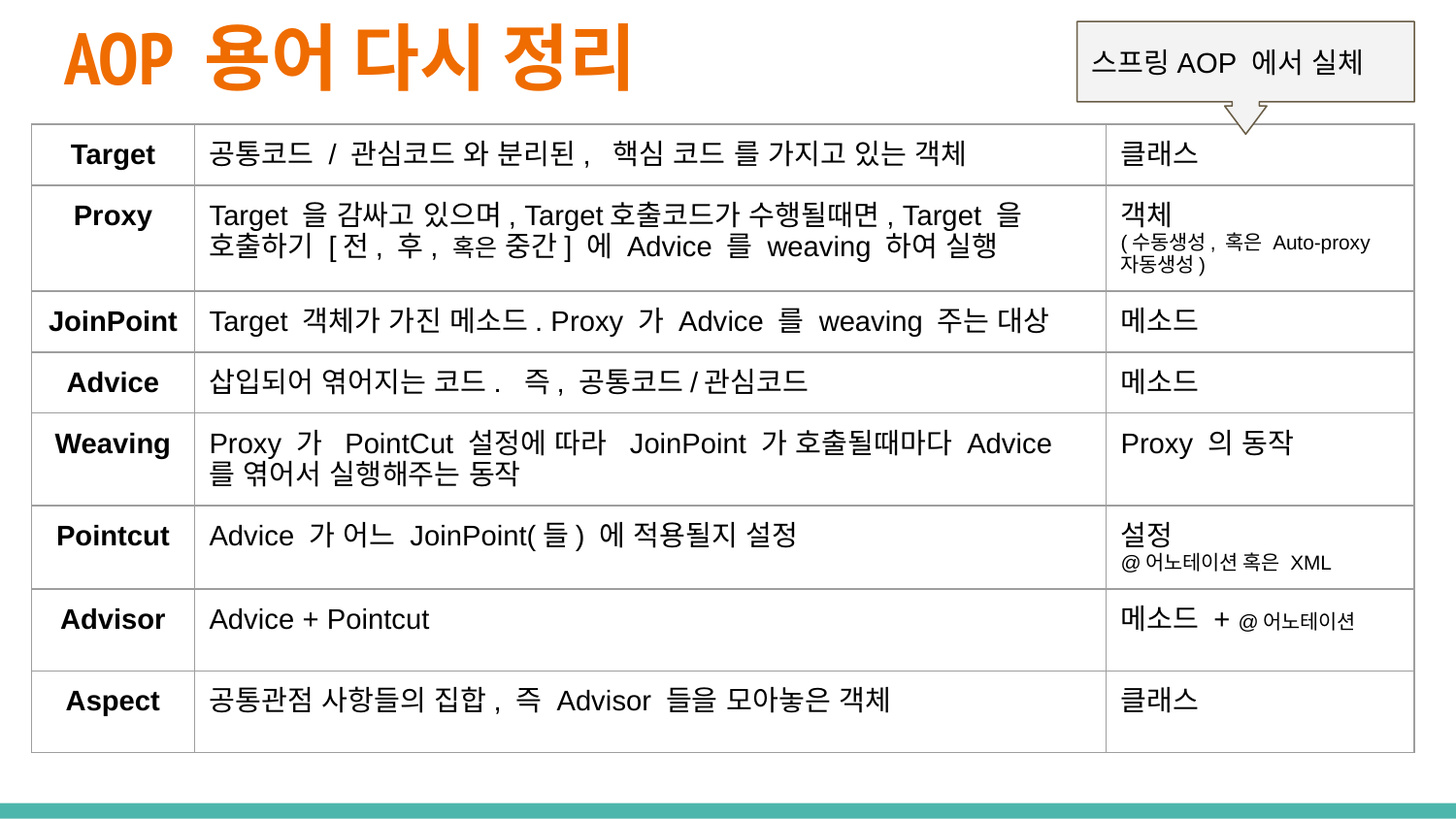

# AOP 용어 다시 정리
스프링AOP 에서 실체
| Target | 공통코드 / 관심코드 와 분리된, 핵심 코드 를 가지고 있는 객체 | 클래스 |
| --- | --- | --- |
| Proxy | Target 을 감싸고 있으며, Target호출코드가 수행될때면, Target 을 호출하기 [전, 후, 혹은 중간] 에 Advice 를 weaving 하여 실행 | 객체 (수동생성, 혹은 Auto-proxy 자동생성) |
| JoinPoint | Target 객체가 가진 메소드. Proxy 가 Advice 를 weaving 주는 대상 | 메소드 |
| Advice | 삽입되어 엮어지는 코드. 즉, 공통코드/관심코드 | 메소드 |
| Weaving | Proxy 가 PointCut 설정에 따라 JoinPoint 가 호출될때마다 Advice 를 엮어서 실행해주는 동작 | Proxy 의 동작 |
| Pointcut | Advice 가 어느 JoinPoint(들) 에 적용될지 설정 | 설정 @어노테이션 혹은 XML |
| Advisor | Advice + Pointcut | 메소드 + @어노테이션 |
| Aspect | 공통관점 사항들의 집합, 즉 Advisor 들을 모아놓은 객체 | 클래스 |